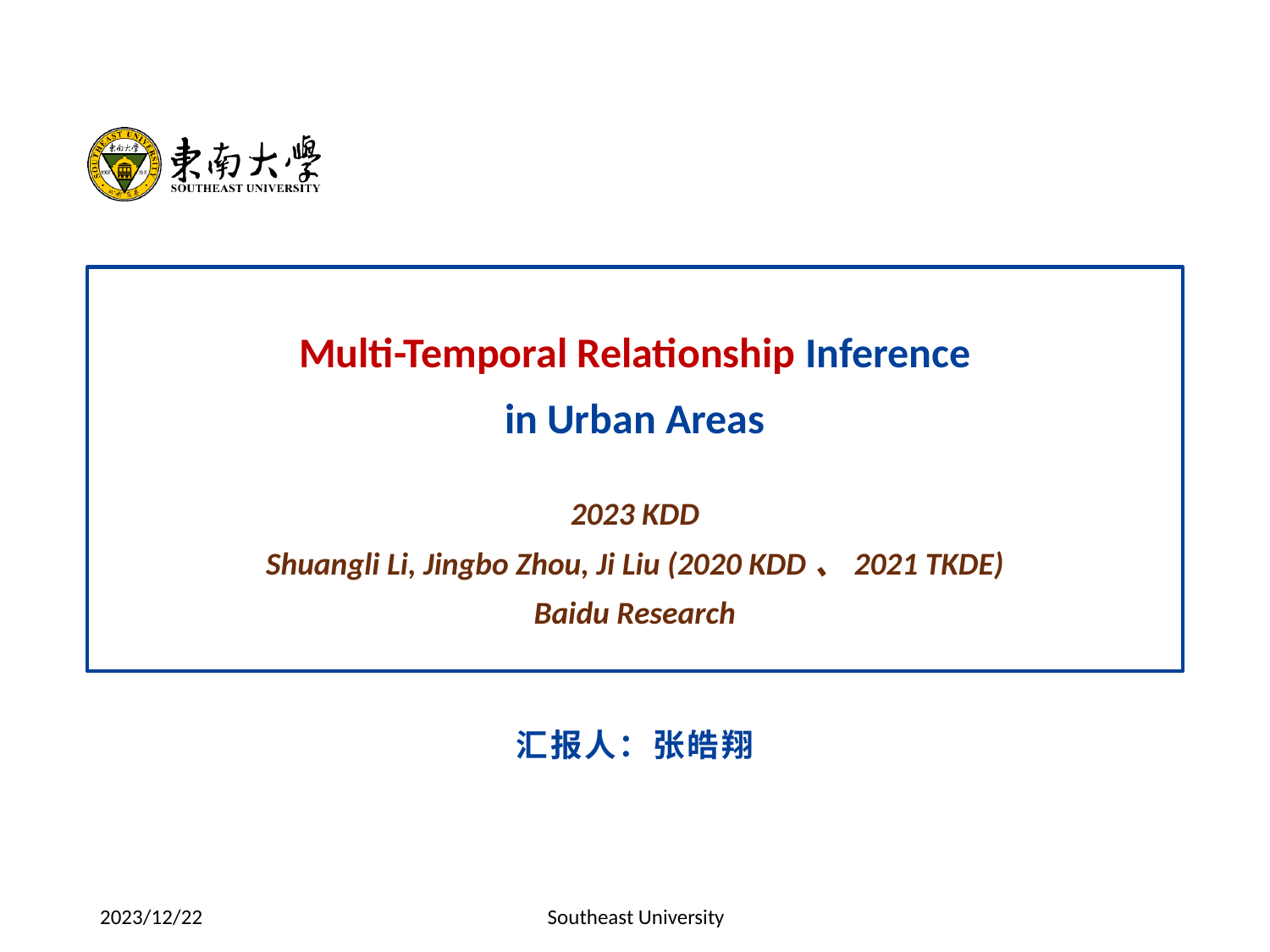

Multi-Temporal Relationship Inference
in Urban Areas
2023 KDD
Shuangli Li, Jingbo Zhou, Ji Liu (2020 KDD、2021 TKDE)
Baidu Research
汇报人：张皓翔